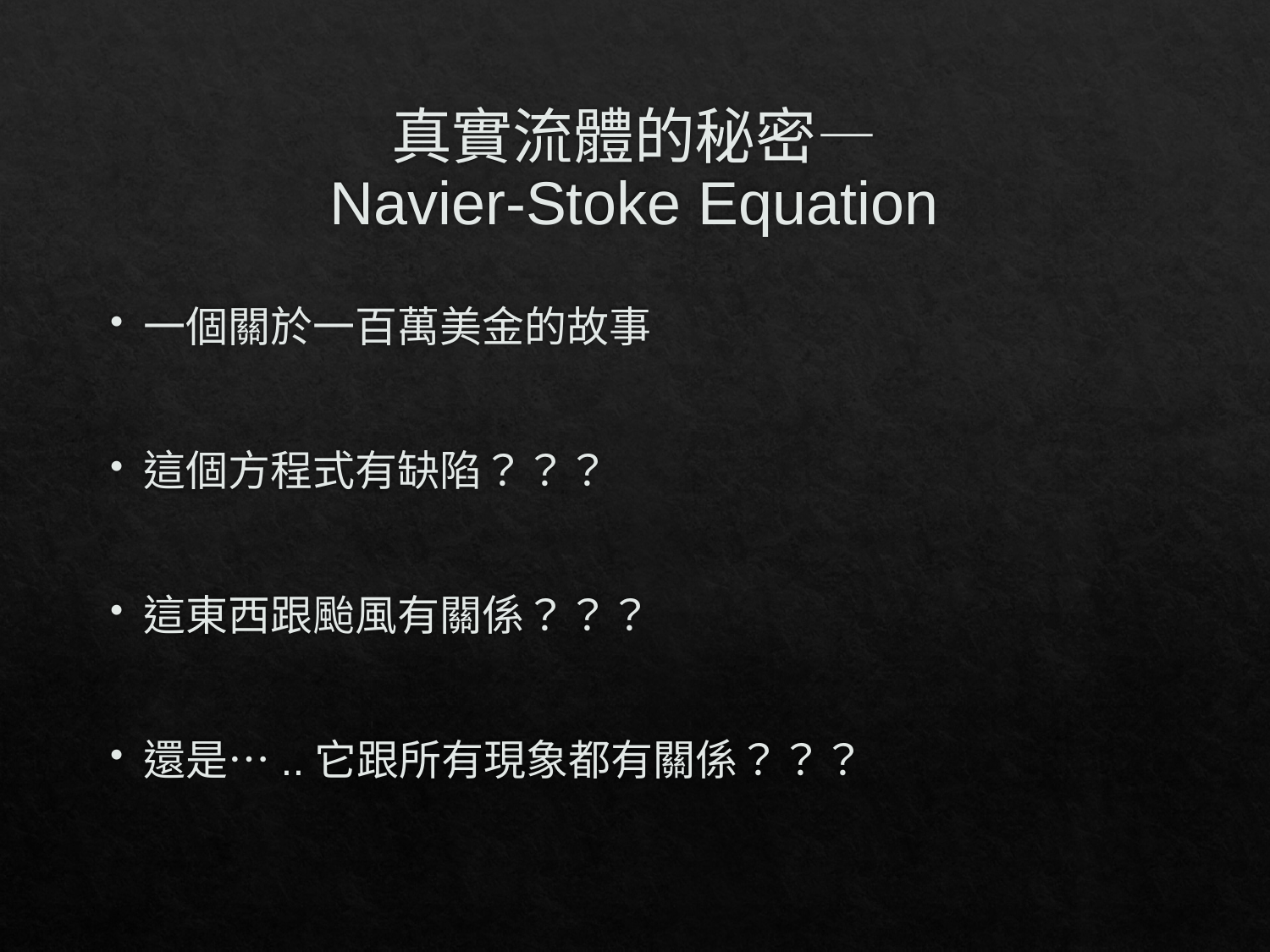

# 真實流體的秘密— Navier-Stoke Equation
一個關於一百萬美金的故事

這個方程式有缺陷？？？

這東西跟颱風有關係？？？

還是…..它跟所有現象都有關係？？？